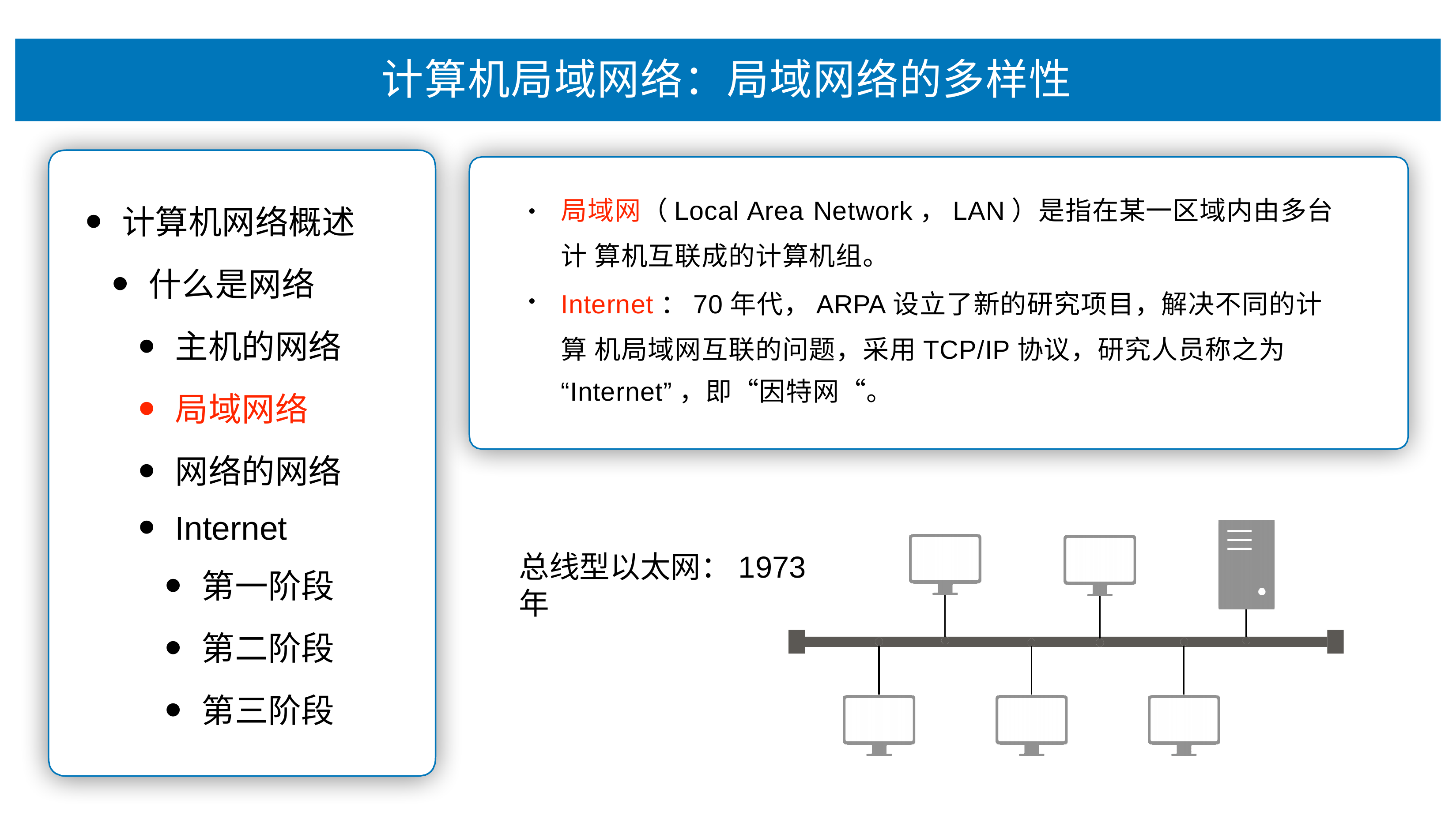

# 计算机局域⽹络：局域⽹络的多样性

局域⽹（Local Area Network，LAN）是指在某⼀区域内由多台计 算机互联成的计算机组。
Internet：70年代，ARPA设⽴了新的研究项⽬，解决不同的计算 机局域⽹互联的问题，采⽤TCP/IP协议，研究⼈员称之为
“Internet”，即“因特⽹“。
计算机⽹络概述
什么是⽹络
主机的⽹络
局域⽹络
⽹络的⽹络
Internet
第⼀阶段
第⼆阶段
第三阶段
•
•

总线型以太⽹：1973年